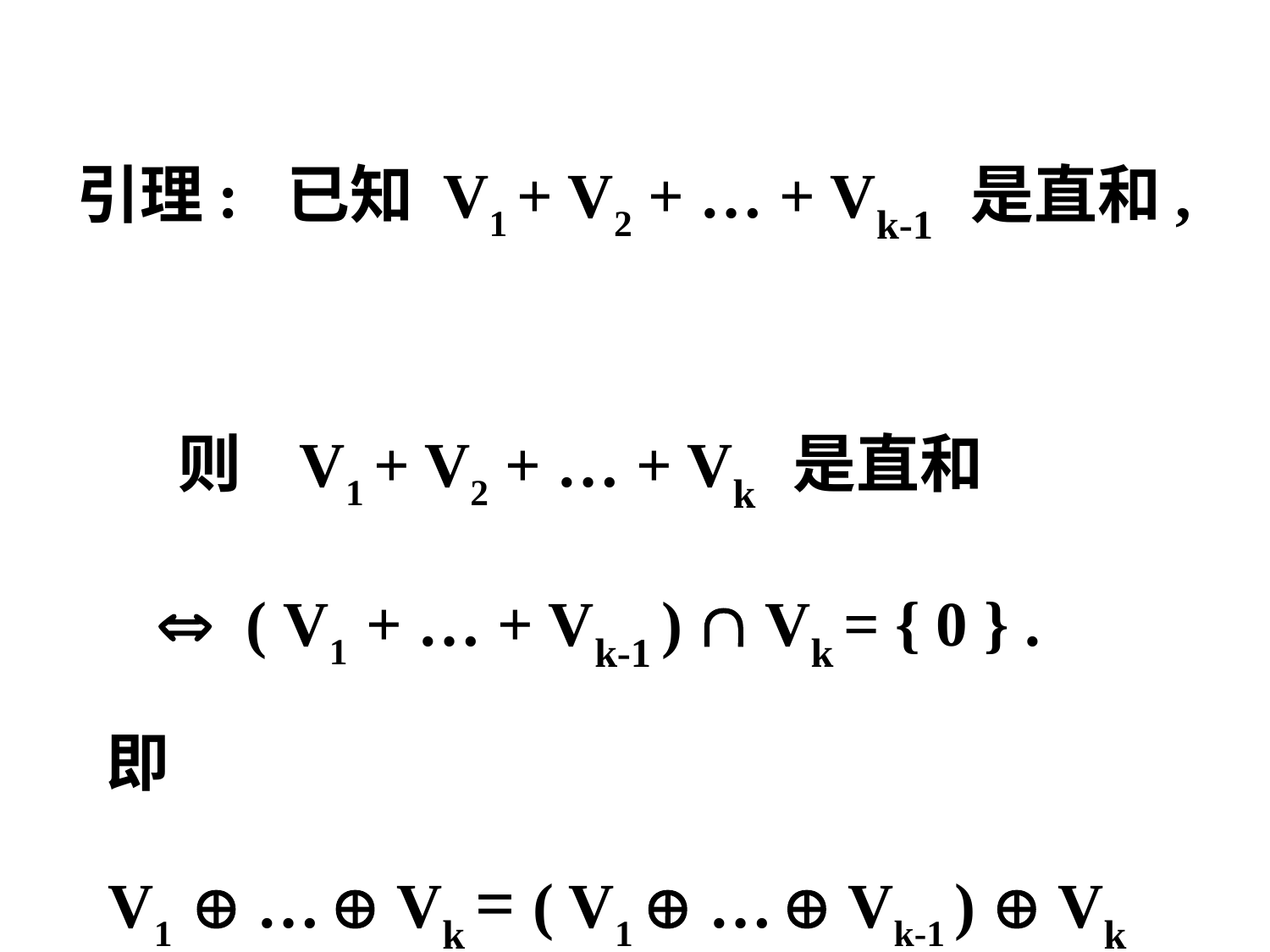

引理:  已知 V1 + V2 + … + Vk-1  是直和,
      则   V1 + V2 + … + Vk  是直和
     ⇔  ( V1  + … + Vk-1 ) ∩ Vk = { 0 } .
 即
  V1  ⊕ … ⊕ Vk = ( V1 ⊕ … ⊕ Vk-1 ) ⊕ Vk